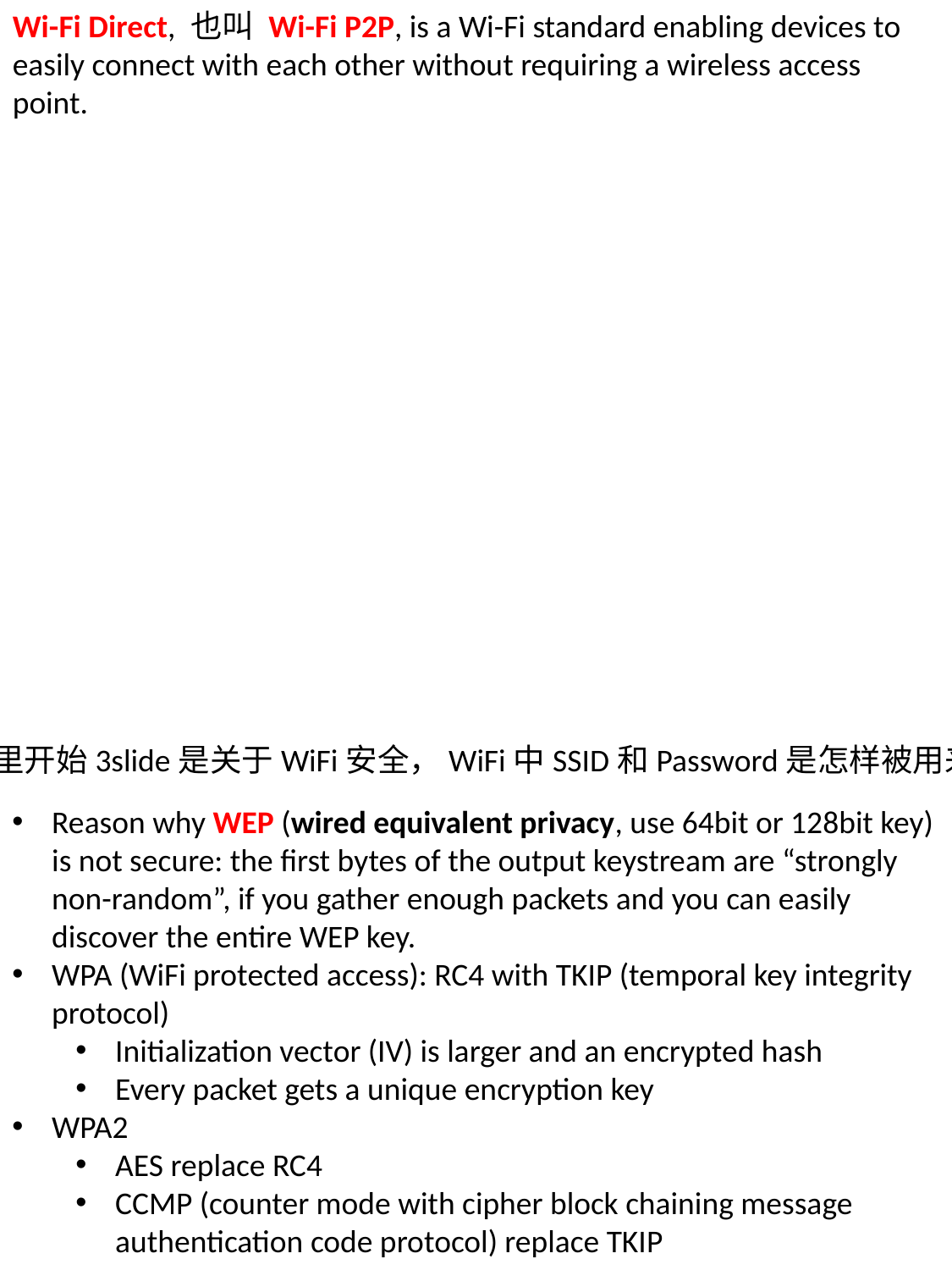

Wi-Fi Direct, 也叫 Wi-Fi P2P, is a Wi-Fi standard enabling devices to easily connect with each other without requiring a wireless access point.
从这里开始3slide是关于WiFi安全，WiFi中SSID和Password是怎样被用来生成Key的
Reason why WEP (wired equivalent privacy, use 64bit or 128bit key) is not secure: the first bytes of the output keystream are “strongly non-random”, if you gather enough packets and you can easily discover the entire WEP key.
WPA (WiFi protected access): RC4 with TKIP (temporal key integrity protocol)
Initialization vector (IV) is larger and an encrypted hash
Every packet gets a unique encryption key
WPA2
AES replace RC4
CCMP (counter mode with cipher block chaining message authentication code protocol) replace TKIP